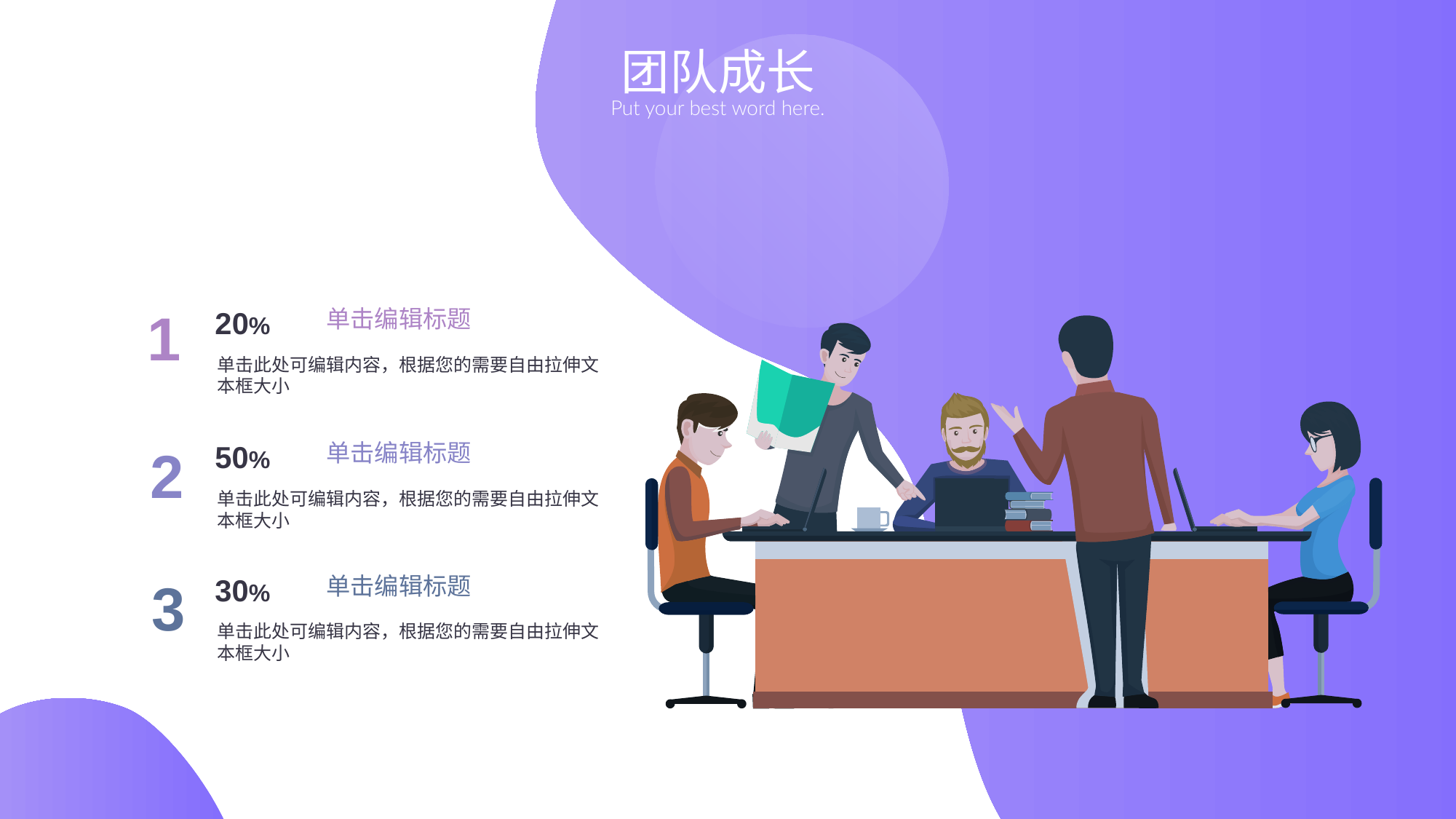

团队成长

Put your best word here.
1
单击编辑标题
20%
单击此处可编辑内容，根据您的需要自由拉伸文本框大小

2
单击编辑标题
50%
单击此处可编辑内容，根据您的需要自由拉伸文本框大小
3
单击编辑标题
30%
单击此处可编辑内容，根据您的需要自由拉伸文本框大小